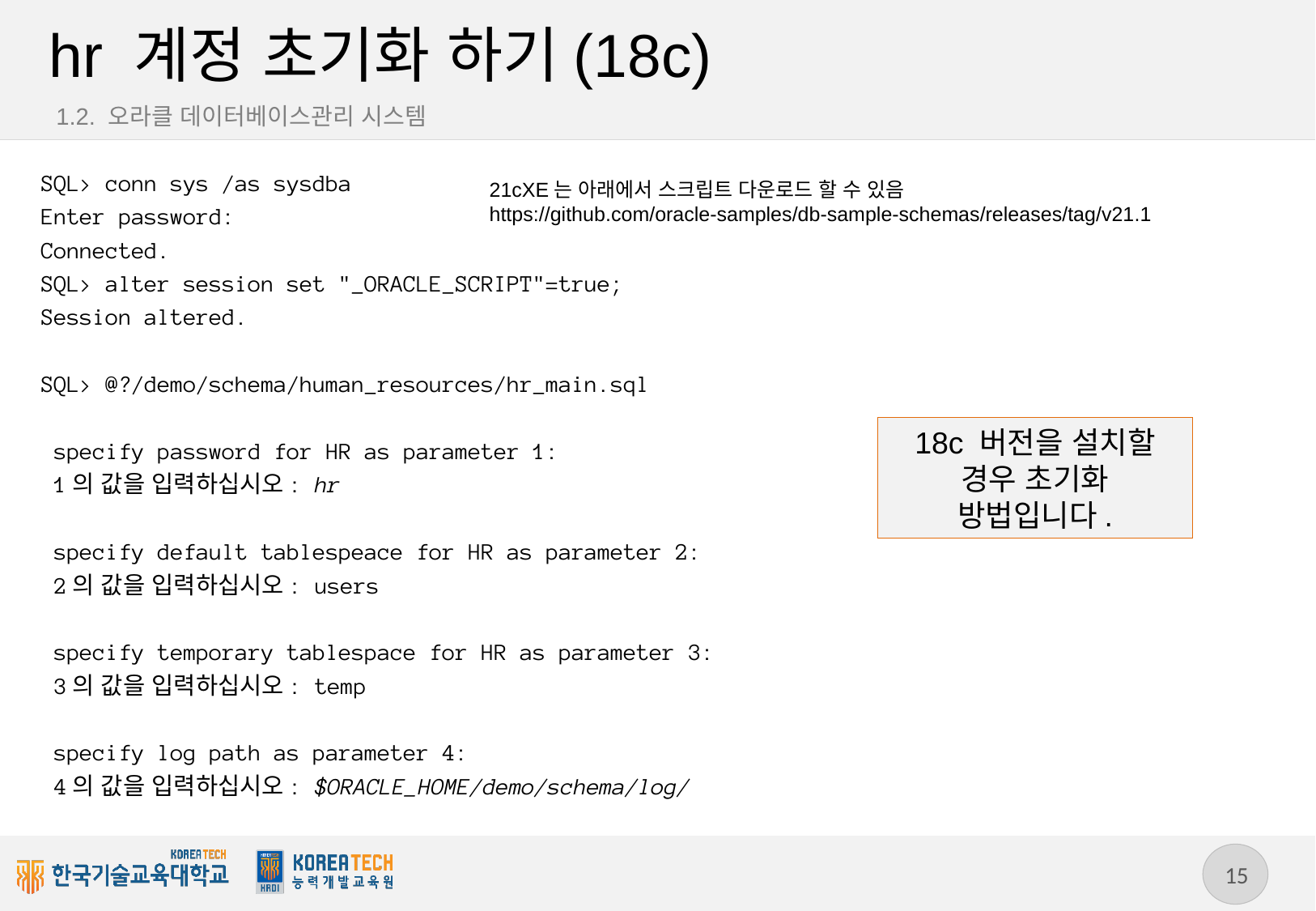

# hr 계정 초기화 하기(18c)
1.2. 오라클 데이터베이스관리 시스템
SQL> conn sys /as sysdba
Enter password:
Connected.
SQL> alter session set "_ORACLE_SCRIPT"=true;
Session altered.

SQL> @?/demo/schema/human_resources/hr_main.sql

 specify password for HR as parameter 1:
 1의 값을 입력하십시오: hr

 specify default tablespeace for HR as parameter 2:
 2의 값을 입력하십시오: users

 specify temporary tablespace for HR as parameter 3:
 3의 값을 입력하십시오: temp

 specify log path as parameter 4:
 4의 값을 입력하십시오: $ORACLE_HOME/demo/schema/log/
21cXE는 아래에서 스크립트 다운로드 할 수 있음
https://github.com/oracle-samples/db-sample-schemas/releases/tag/v21.1
18c 버전을 설치할 경우 초기화 방법입니다.